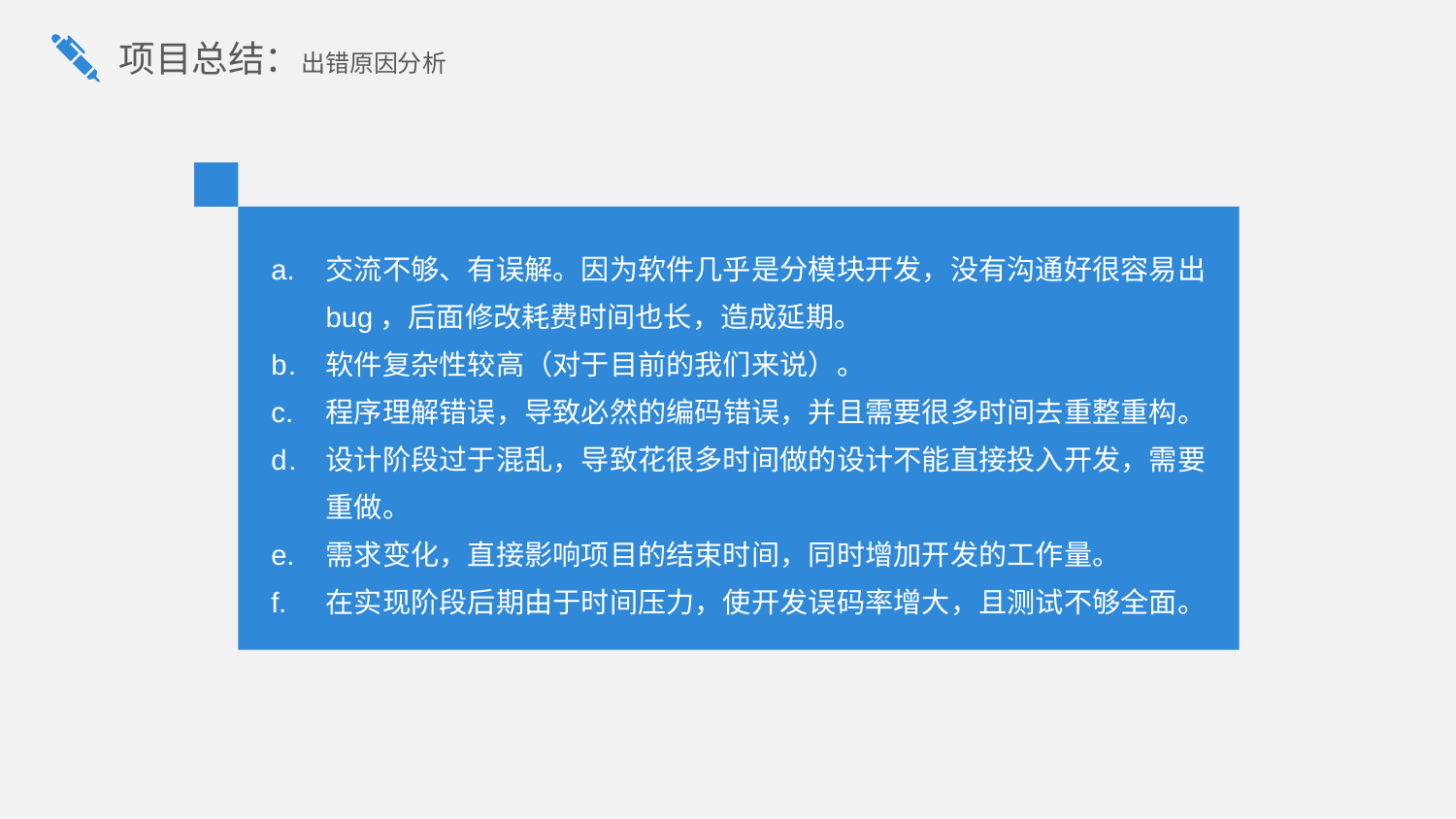

项目总结：出错原因分析

交流不够、有误解。因为软件几乎是分模块开发，没有沟通好很容易出bug，后面修改耗费时间也长，造成延期。
软件复杂性较高（对于目前的我们来说）。
程序理解错误，导致必然的编码错误，并且需要很多时间去重整重构。
设计阶段过于混乱，导致花很多时间做的设计不能直接投入开发，需要重做。
需求变化，直接影响项目的结束时间，同时增加开发的工作量。
在实现阶段后期由于时间压力，使开发误码率增大，且测试不够全面。